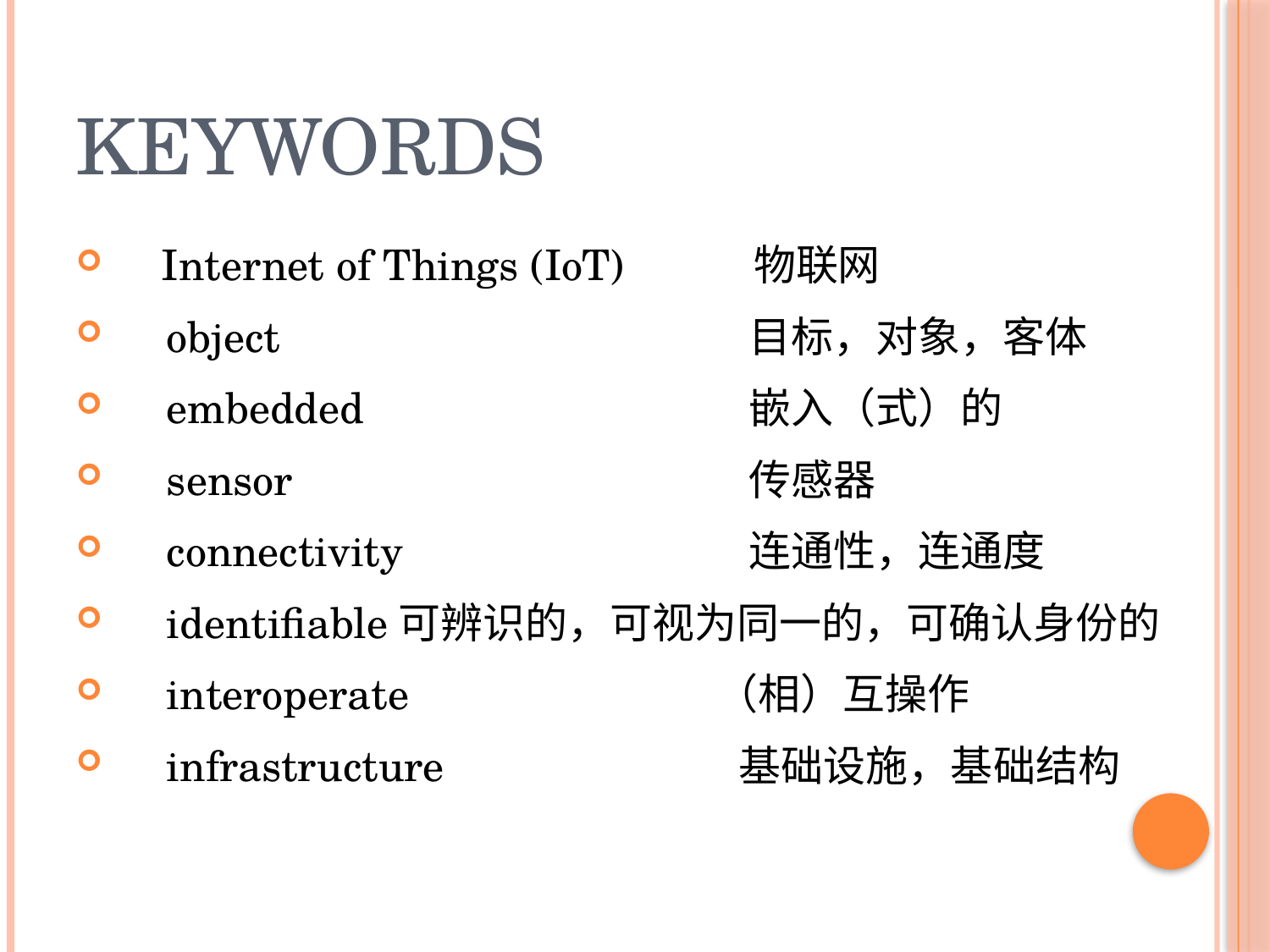

# KEYWORDS
    Internet of Things (IoT)          物联网
　object                             	目标，对象，客体
　embedded                          	嵌入（式）的
　sensor                            	传感器
　connectivity                       	连通性，连通度
　identifiable可辨识的，可视为同一的，可确认身份的
　interoperate                         （相）互操作
　infrastructure                        基础设施，基础结构